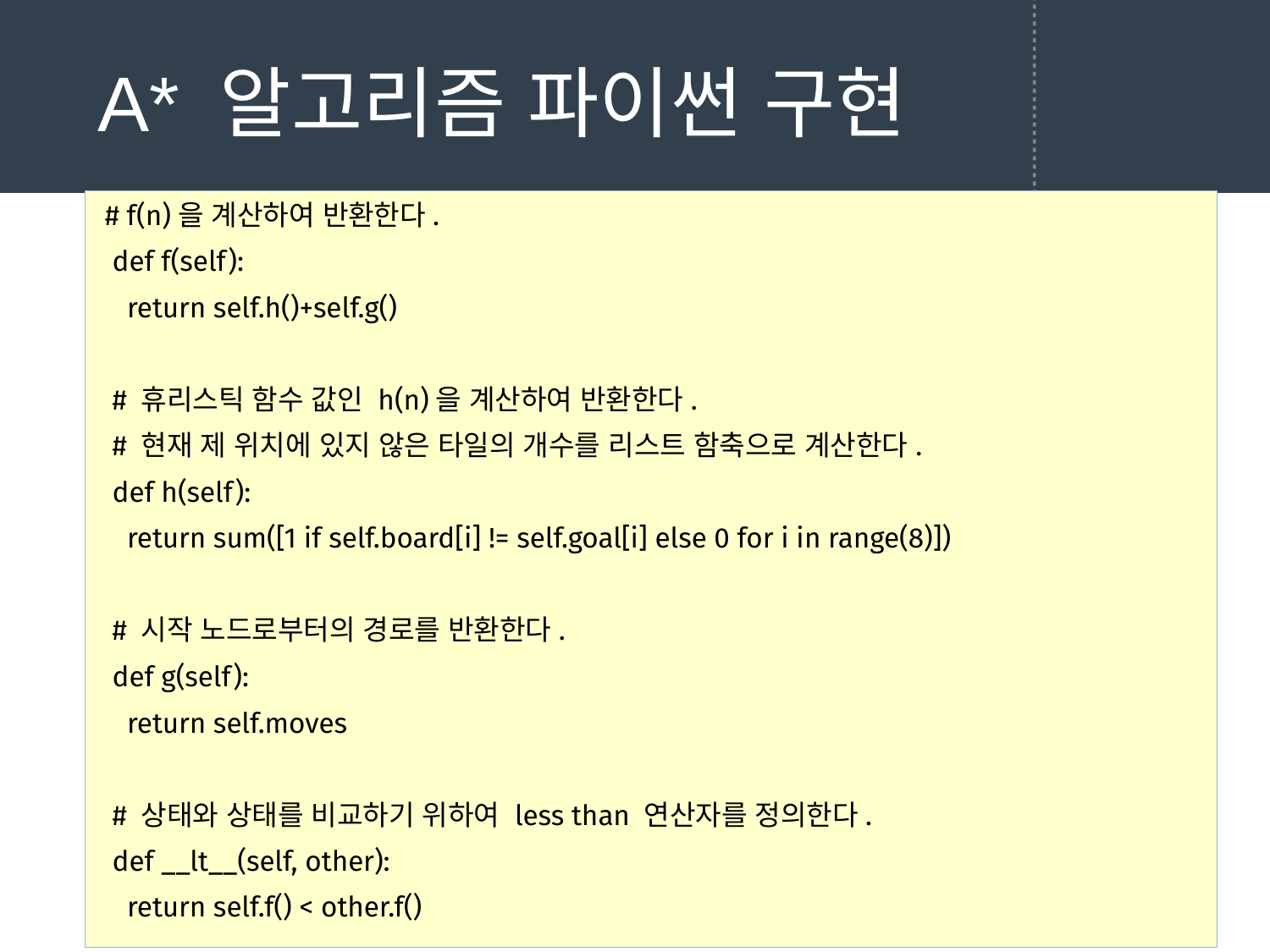

# A* 알고리즘 파이썬 구현
 # f(n)을 계산하여 반환한다.
  def f(self):
    return self.h()+self.g()

  # 휴리스틱 함수 값인 h(n)을 계산하여 반환한다.
  # 현재 제 위치에 있지 않은 타일의 개수를 리스트 함축으로 계산한다.
  def h(self):
    return sum([1 if self.board[i] != self.goal[i] else 0 for i in range(8)])

  # 시작 노드로부터의 경로를 반환한다.
  def g(self):
    return self.moves

  # 상태와 상태를 비교하기 위하여 less than 연산자를 정의한다.
  def __lt__(self, other):
    return self.f() < other.f()